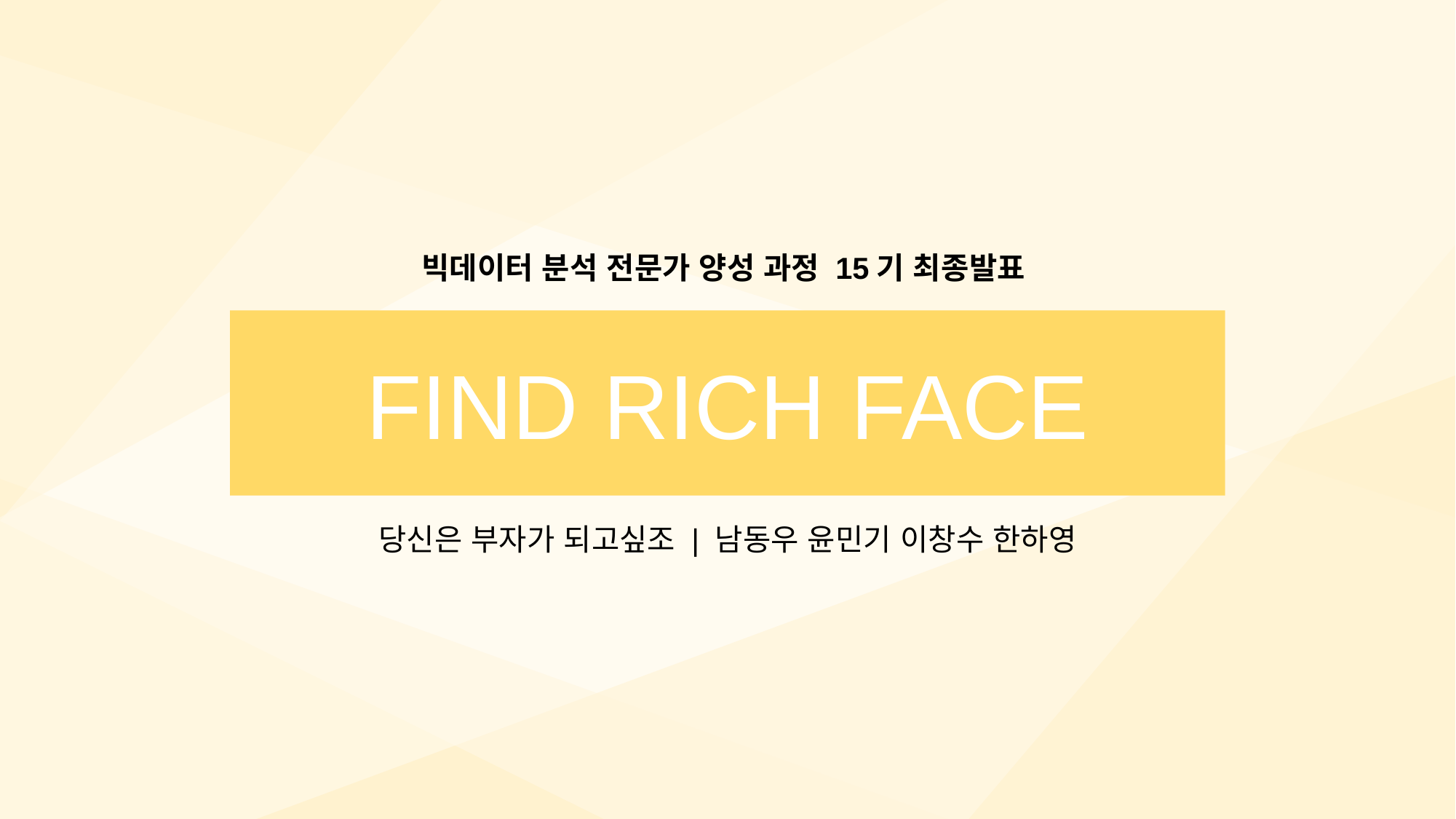

빅데이터 분석 전문가 양성 과정 15기 최종발표
FIND RICH FACE

당신은 부자가 되고싶조 | 남동우 윤민기 이창수 한하영